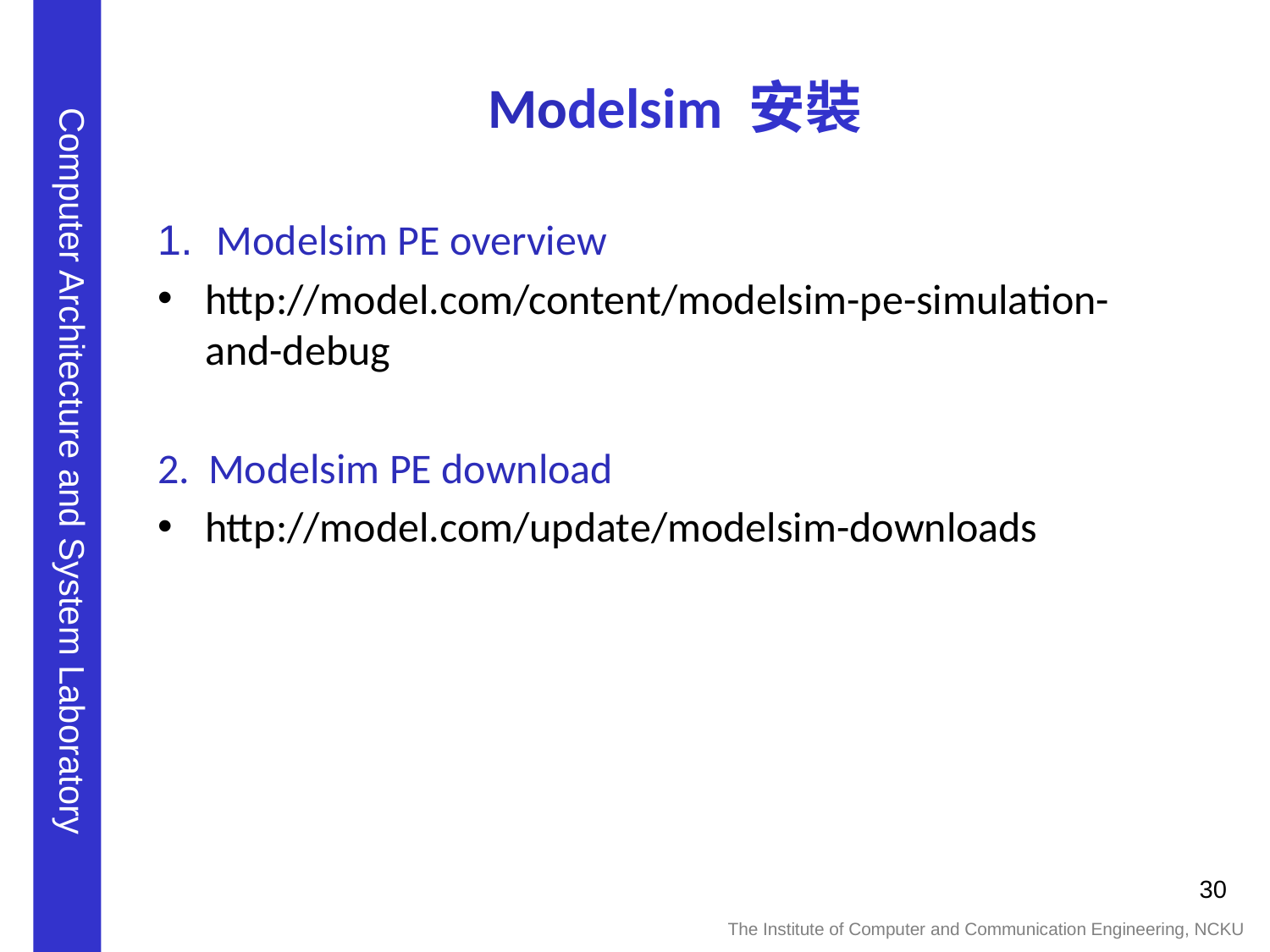

# Modelsim 安裝
1.  Modelsim PE overview
http://model.com/content/modelsim-pe-simulation-and-debug

2.  Modelsim PE download
http://model.com/update/modelsim-downloads
30